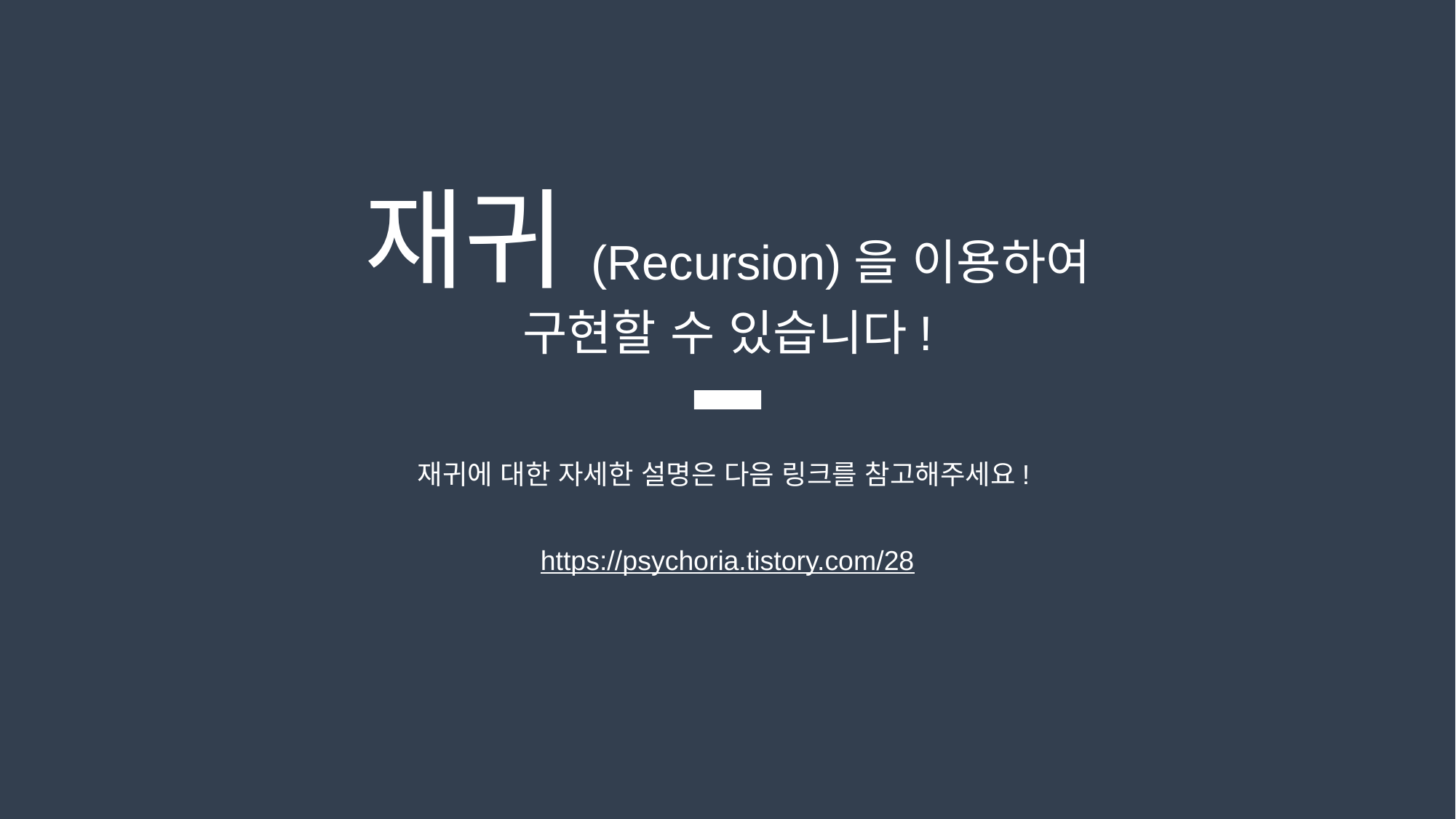

재귀(Recursion)을 이용하여
구현할 수 있습니다!

재귀에 대한 자세한 설명은 다음 링크를 참고해주세요!
https://psychoria.tistory.com/28